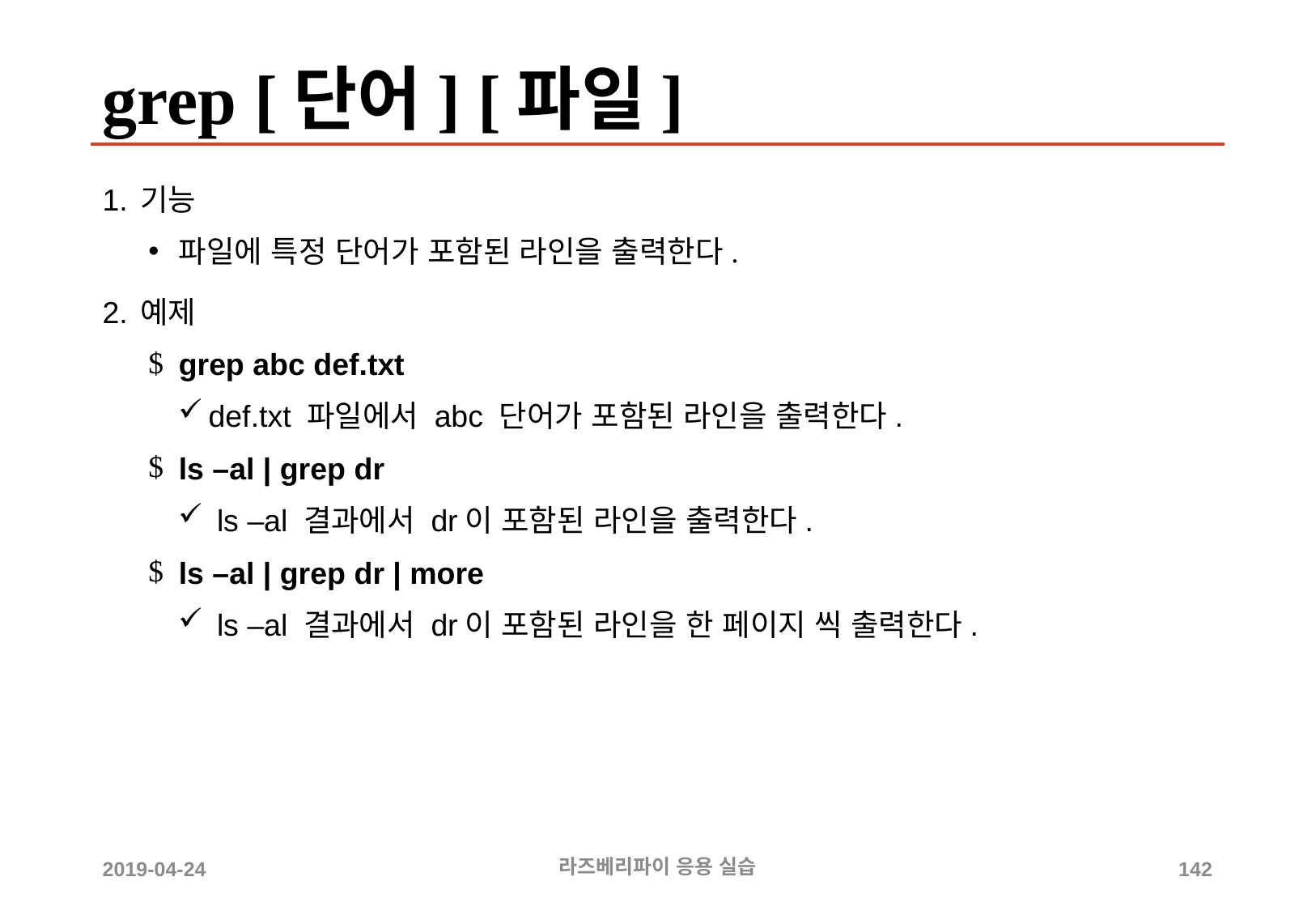

# grep [단어] [파일]
기능
파일에 특정 단어가 포함된 라인을 출력한다.
예제
grep abc def.txt
def.txt 파일에서 abc 단어가 포함된 라인을 출력한다.
ls –al | grep dr
 ls –al 결과에서 dr이 포함된 라인을 출력한다.
ls –al | grep dr | more
 ls –al 결과에서 dr이 포함된 라인을 한 페이지 씩 출력한다.
2019-04-24
라즈베리파이 응용 실습
142